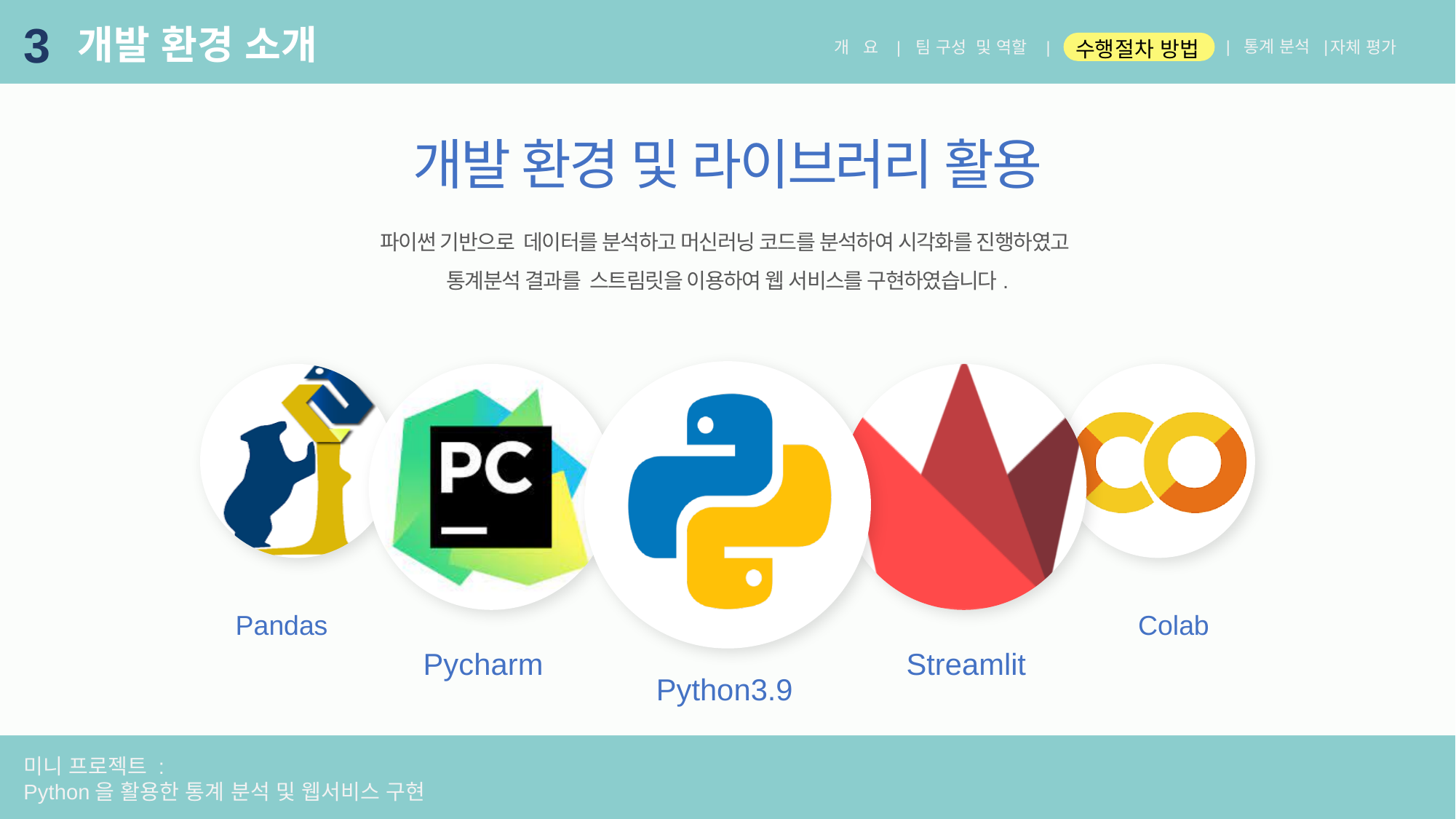

3
개발 환경 소개
수행절차 방법
|  통계 분석  |
자체 평가
팀 구성  및 역할   |
개 요 |

개발 환경 및 라이브러리 활용
파이썬 기반으로  데이터를 분석하고 머신러닝 코드를 분석하여 시각화를 진행하였고
통계분석 결과를  스트림릿을 이용하여 웹 서비스를 구현하였습니다.

Pandas
Colab
Pycharm
Streamlit
Python3.9
미니 프로젝트 :
Python을 활용한 통계 분석 및 웹서비스 구현